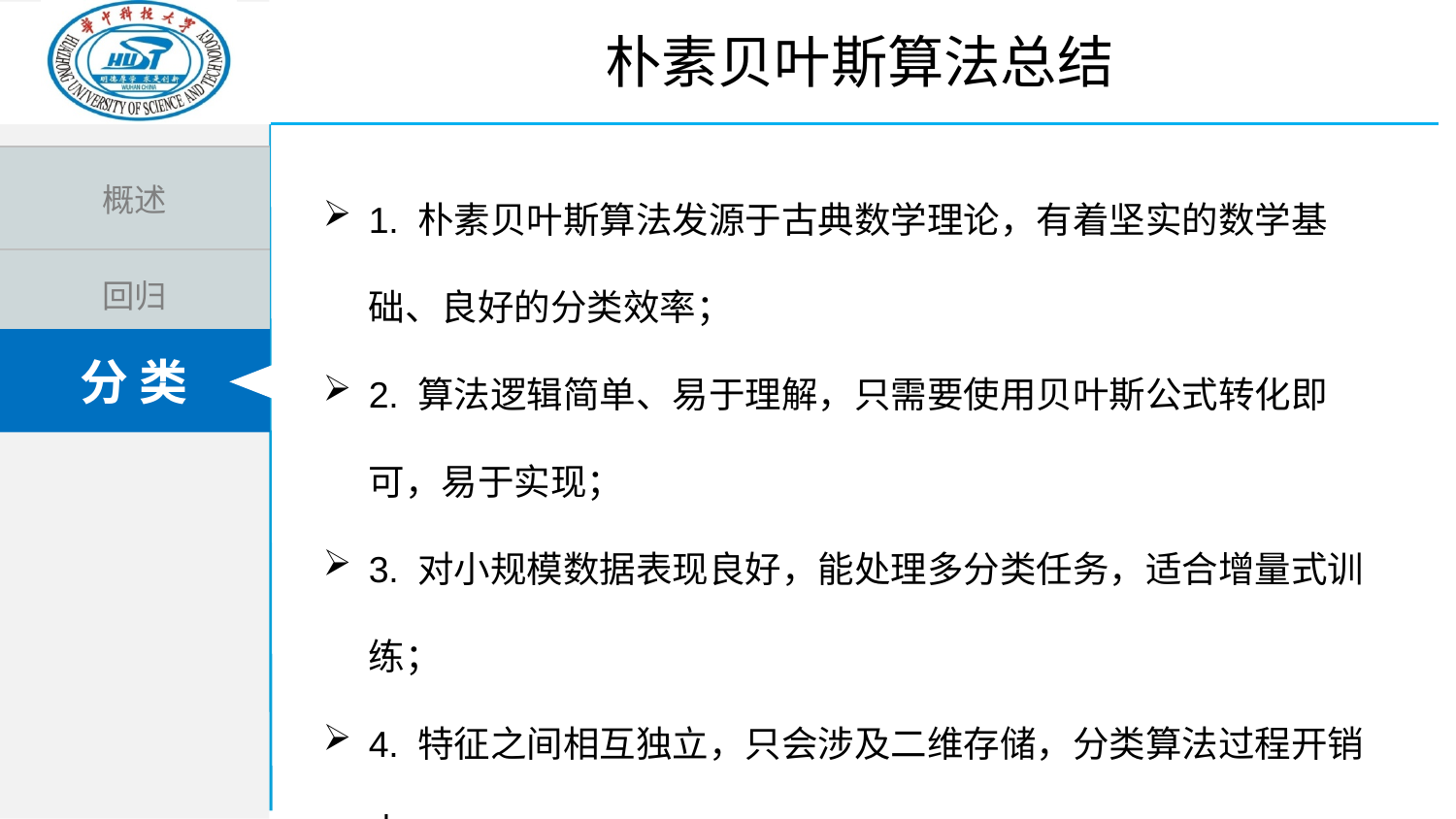

朴素贝叶斯算法总结
1. 朴素贝叶斯算法发源于古典数学理论，有着坚实的数学基础、良好的分类效率；
2. 算法逻辑简单、易于理解，只需要使用贝叶斯公式转化即可，易于实现；
3. 对小规模数据表现良好，能处理多分类任务，适合增量式训练；
4. 特征之间相互独立，只会涉及二维存储，分类算法过程开销小；
5. 对缺失数据不敏感，常用于文本分类。